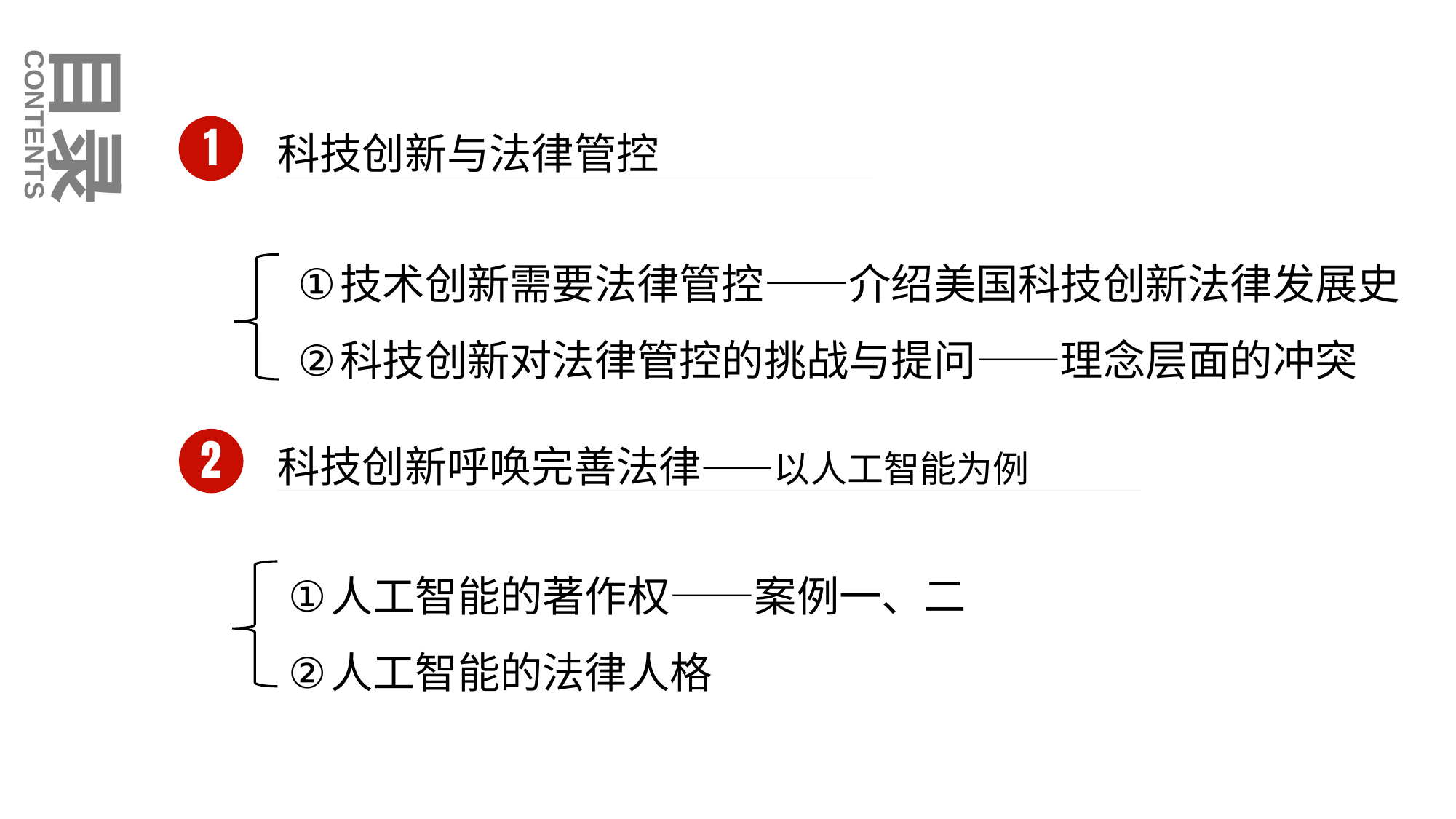

目录
CONTENTS
科技创新与法律管控
1
技术创新需要法律管控——介绍美国科技创新法律发展史
科技创新对法律管控的挑战与提问——理念层面的冲突

科技创新呼唤完善法律——以人工智能为例
2
人工智能的著作权——案例一、二
人工智能的法律人格